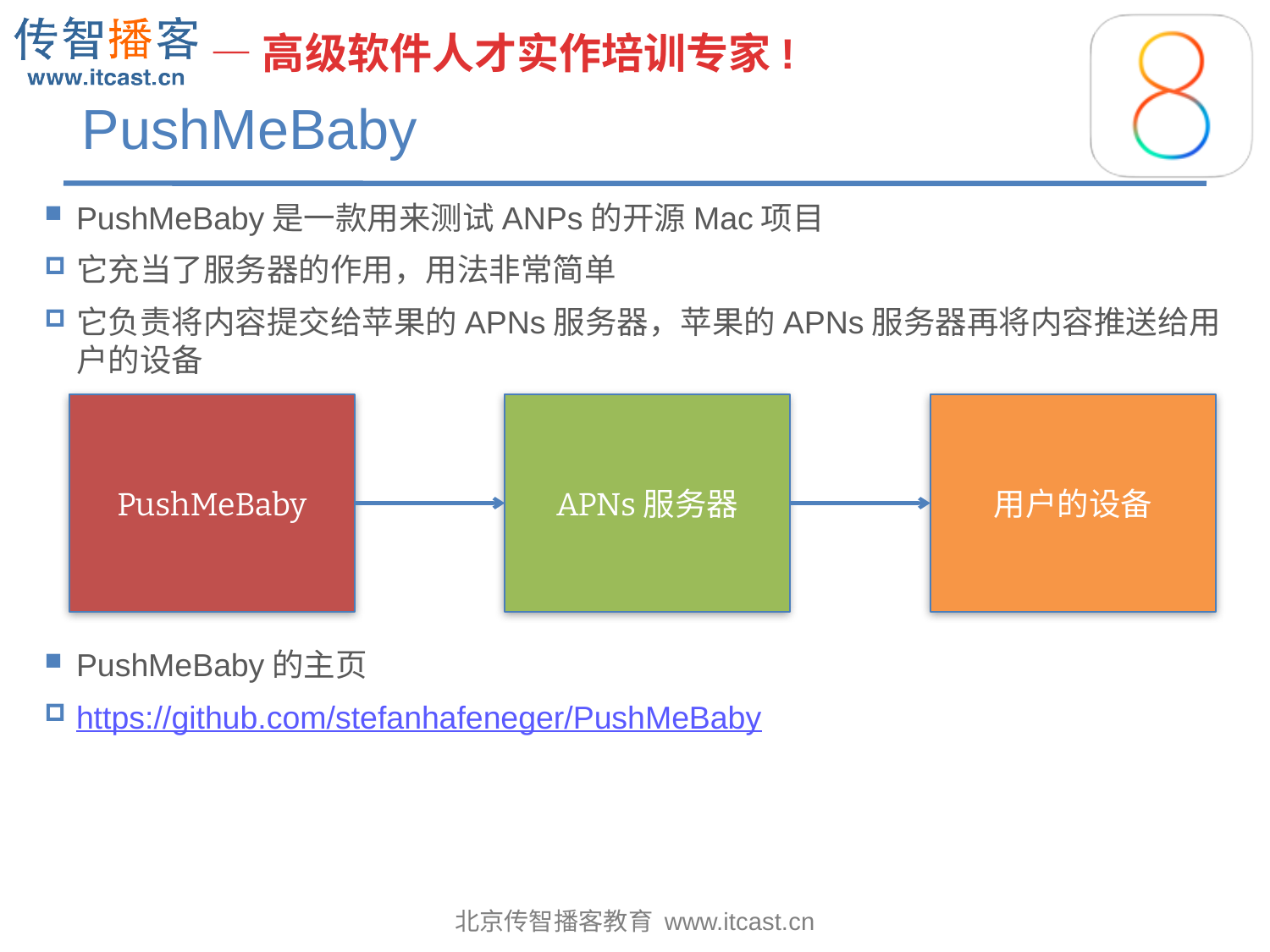

# PushMeBaby
PushMeBaby是一款用来测试ANPs的开源Mac项目
它充当了服务器的作用，用法非常简单
它负责将内容提交给苹果的APNs服务器，苹果的APNs服务器再将内容推送给用户的设备
PushMeBaby
APNs服务器
用户的设备
PushMeBaby的主页
https://github.com/stefanhafeneger/PushMeBaby